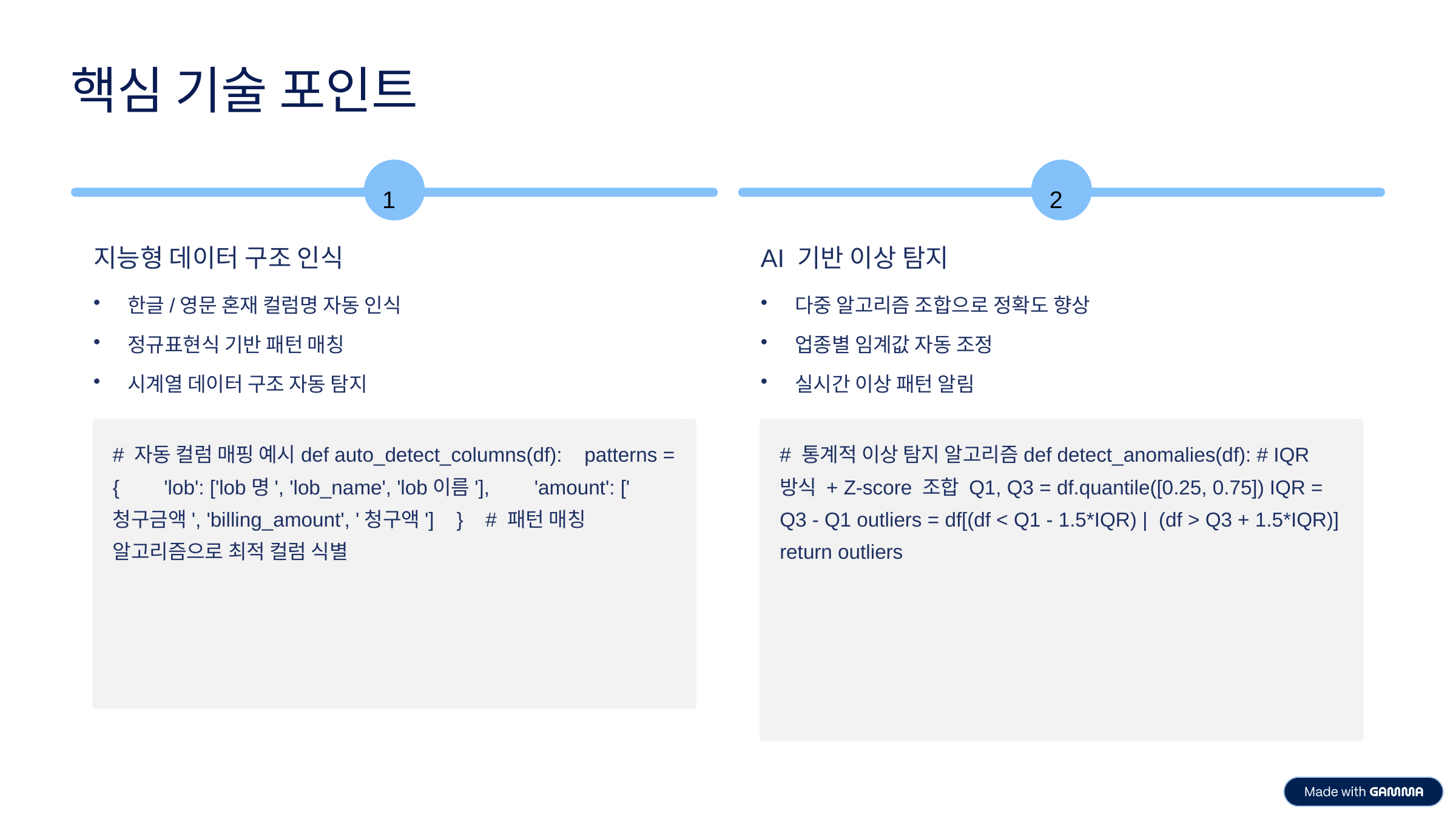

핵심 기술 포인트

1
2

지능형 데이터 구조 인식
AI 기반 이상 탐지
한글/영문 혼재 컬럼명 자동 인식
다중 알고리즘 조합으로 정확도 향상
정규표현식 기반 패턴 매칭
업종별 임계값 자동 조정
시계열 데이터 구조 자동 탐지
실시간 이상 패턴 알림

# 자동 컬럼 매핑 예시def auto_detect_columns(df):    patterns = {        'lob': ['lob명', 'lob_name', 'lob이름'],        'amount': ['청구금액', 'billing_amount', '청구액']    }    # 패턴 매칭 알고리즘으로 최적 컬럼 식별
# 통계적 이상 탐지 알고리즘def detect_anomalies(df): # IQR 방식 + Z-score 조합 Q1, Q3 = df.quantile([0.25, 0.75]) IQR = Q3 - Q1 outliers = df[(df < Q1 - 1.5*IQR) |  (df > Q3 + 1.5*IQR)] return outliers